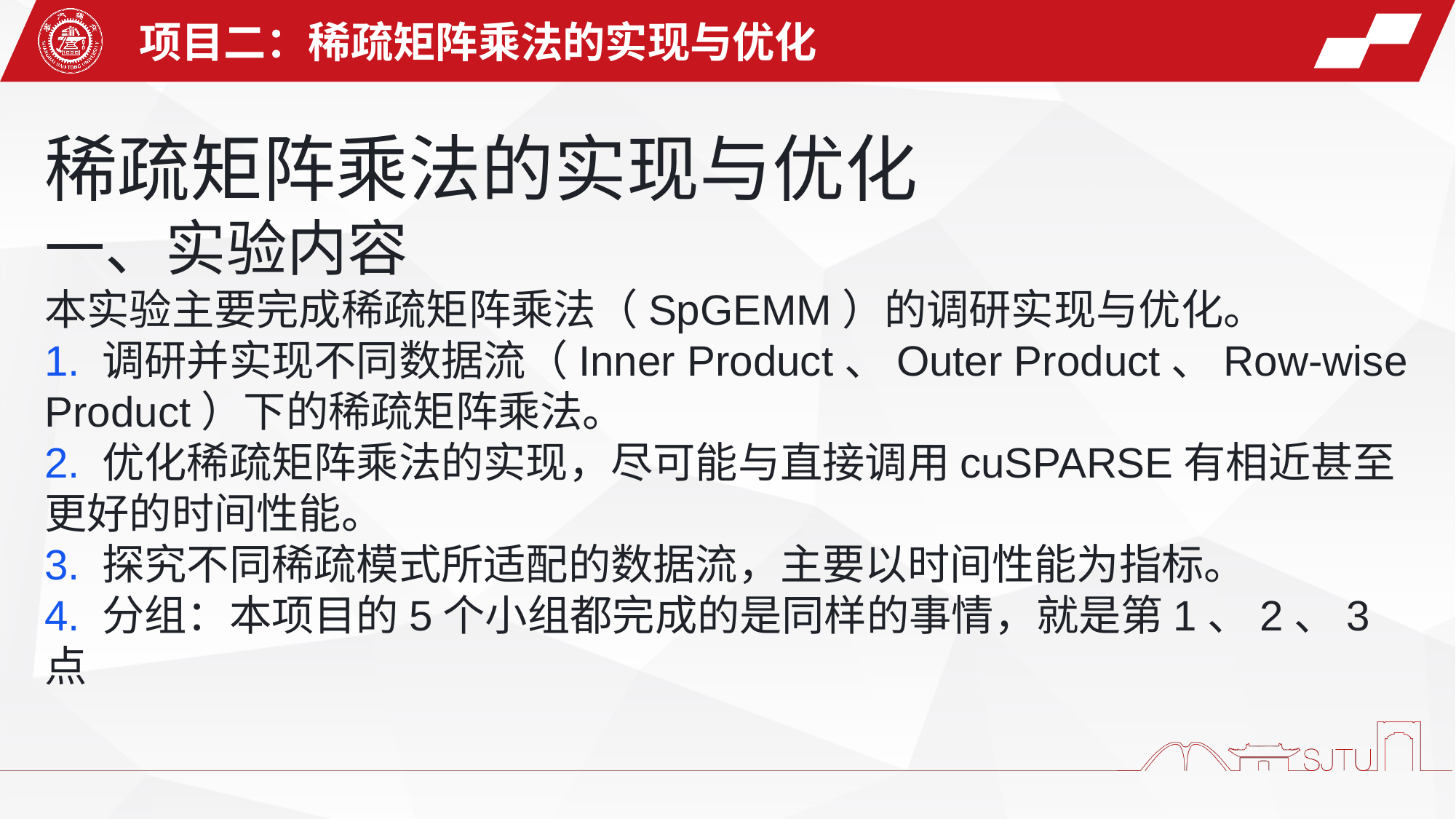

项目二：稀疏矩阵乘法的实现与优化
稀疏矩阵乘法的实现与优化
⼀、实验内容
本实验主要完成稀疏矩阵乘法（SpGEMM）的调研实现与优化。
1. 调研并实现不同数据流（Inner Product、Outer Product、Row-wise Product）下的稀疏矩阵乘法。
2. 优化稀疏矩阵乘法的实现，尽可能与直接调⽤cuSPARSE有相近甚⾄更好的时间性能。
3. 探究不同稀疏模式所适配的数据流，主要以时间性能为指标。
4. 分组：本项⽬的5个⼩组都完成的是同样的事情，就是第1、2、3点